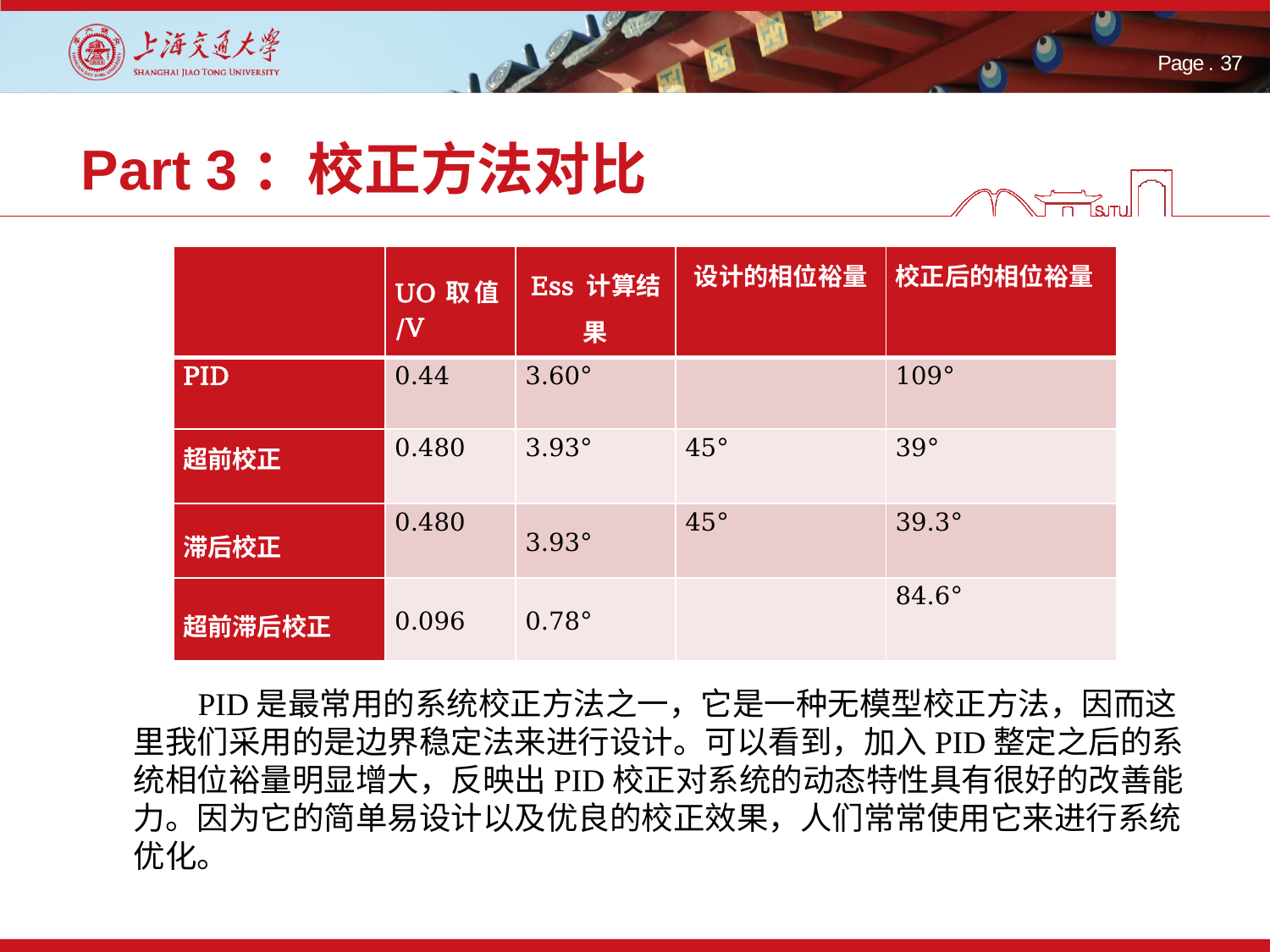

# Part 3：校正方法对比
|  | UO取值/V | Ess 计算结果 | 设计的相位裕量 | 校正后的相位裕量 |
| --- | --- | --- | --- | --- |
| PID | 0.44 | 3.60° |  | 109° |
| 超前校正 | 0.480 | 3.93° | 45° | 39° |
| 滞后校正 | 0.480 | 3.93° | 45° | 39.3° |
| 超前滞后校正 | 0.096 | 0.78° |  | 84.6° |
        PID是最常用的系统校正方法之一，它是一种无模型校正方法，因而这里我们采用的是边界稳定法来进行设计。可以看到，加入PID整定之后的系统相位裕量明显增大，反映出PID校正对系统的动态特性具有很好的改善能力。因为它的简单易设计以及优良的校正效果，人们常常使用它来进行系统优化。